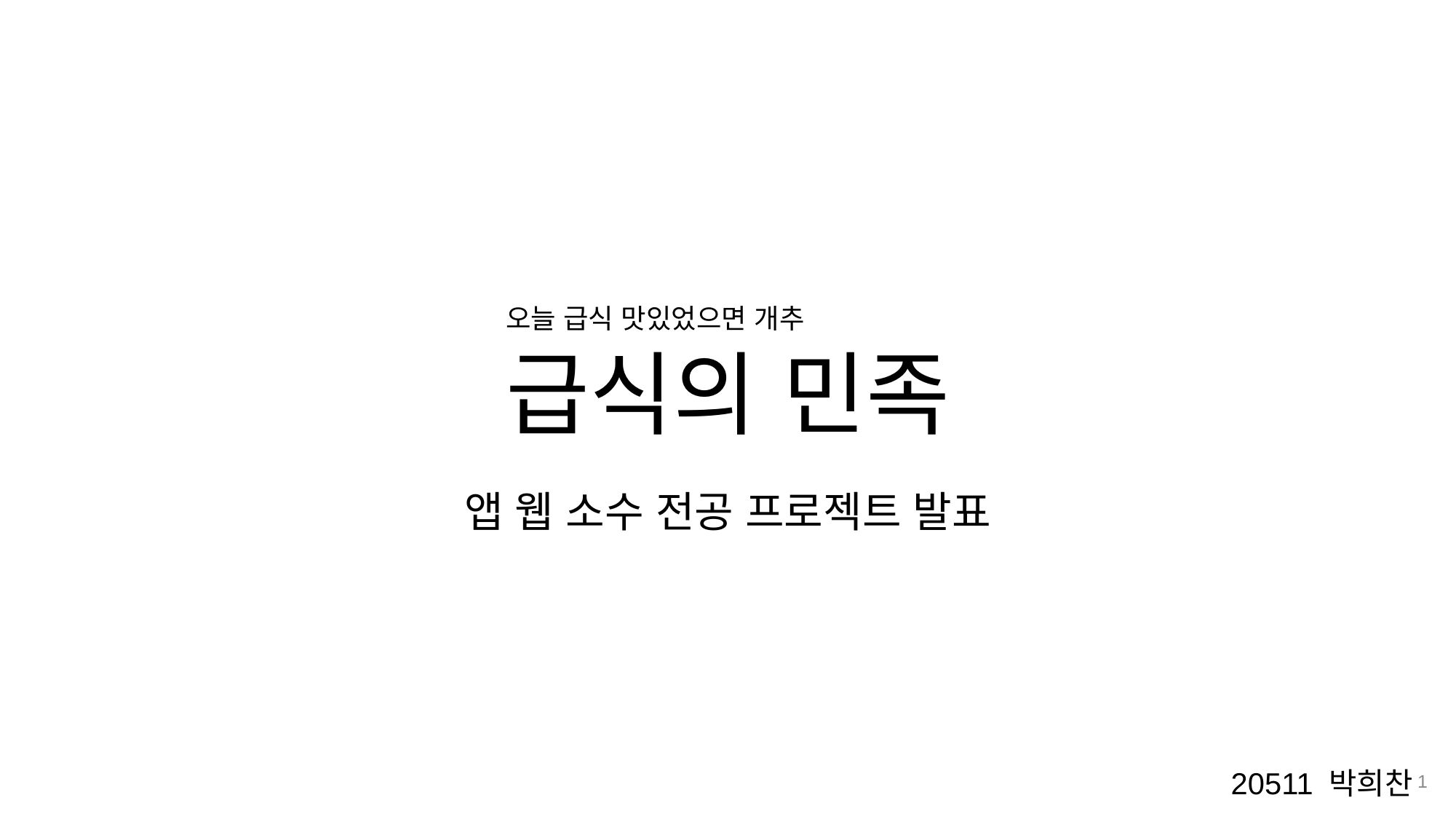

나눔스퀘어OTF ExtraBold
나눔스퀘어OTF Bold
나눔스퀘어OTF
나눔스퀘어_ac ExtraBold
오늘 급식 맛있었으면 개추
급식의 민족
나눔스퀘어_ac Bold
나눔스퀘어_ac
나눔스퀘어 ExtraBold
앱 웹 소수 전공 프로젝트 발표
나눔스퀘어 Bold
나눔스퀘어
나눔스퀘어 Light
20511 박희찬
1